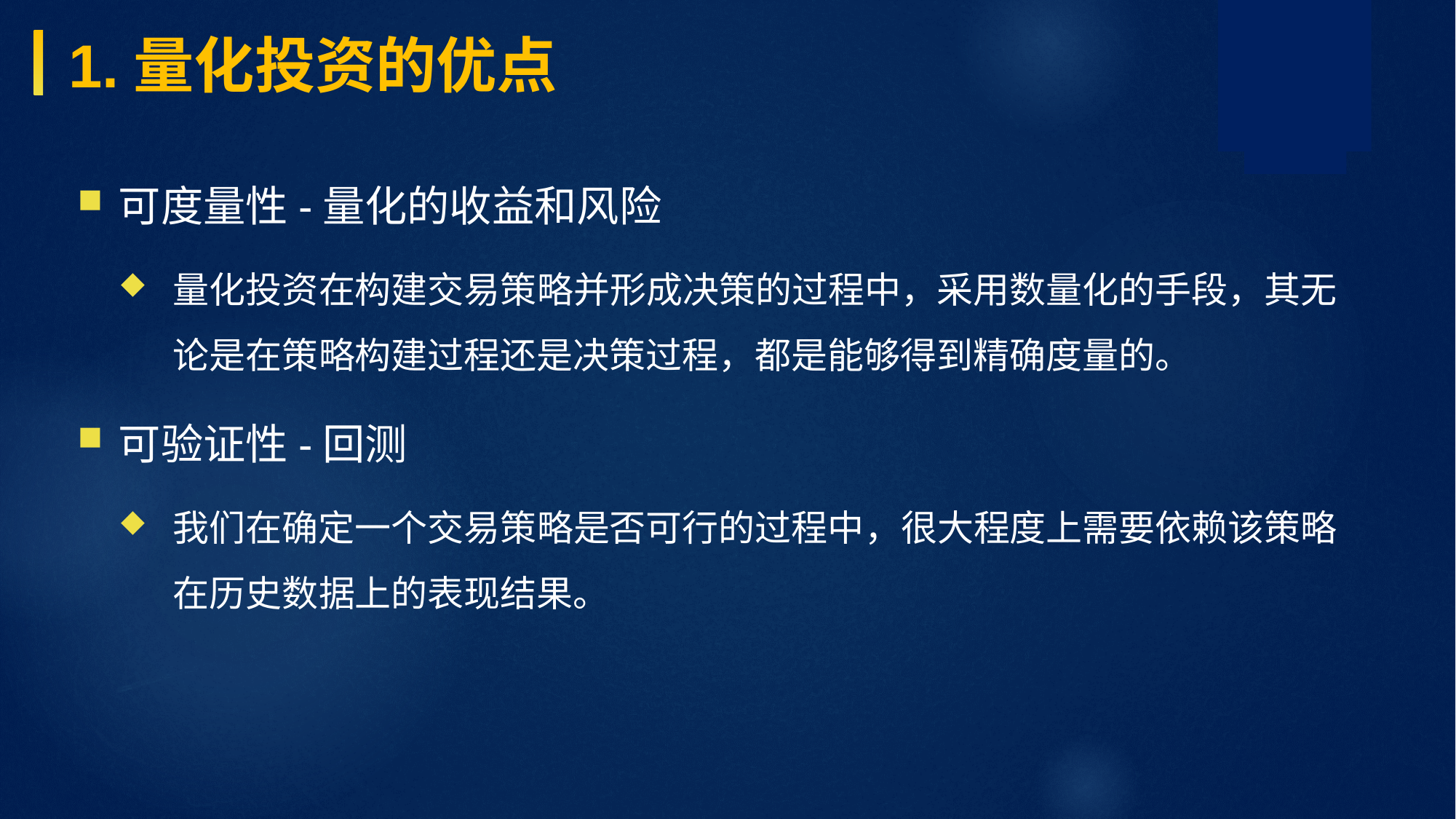

1.量化投资的优点
可度量性-量化的收益和风险
量化投资在构建交易策略并形成决策的过程中，采用数量化的手段，其无论是在策略构建过程还是决策过程，都是能够得到精确度量的。
可验证性-回测
我们在确定一个交易策略是否可行的过程中，很大程度上需要依赖该策略在历史数据上的表现结果。